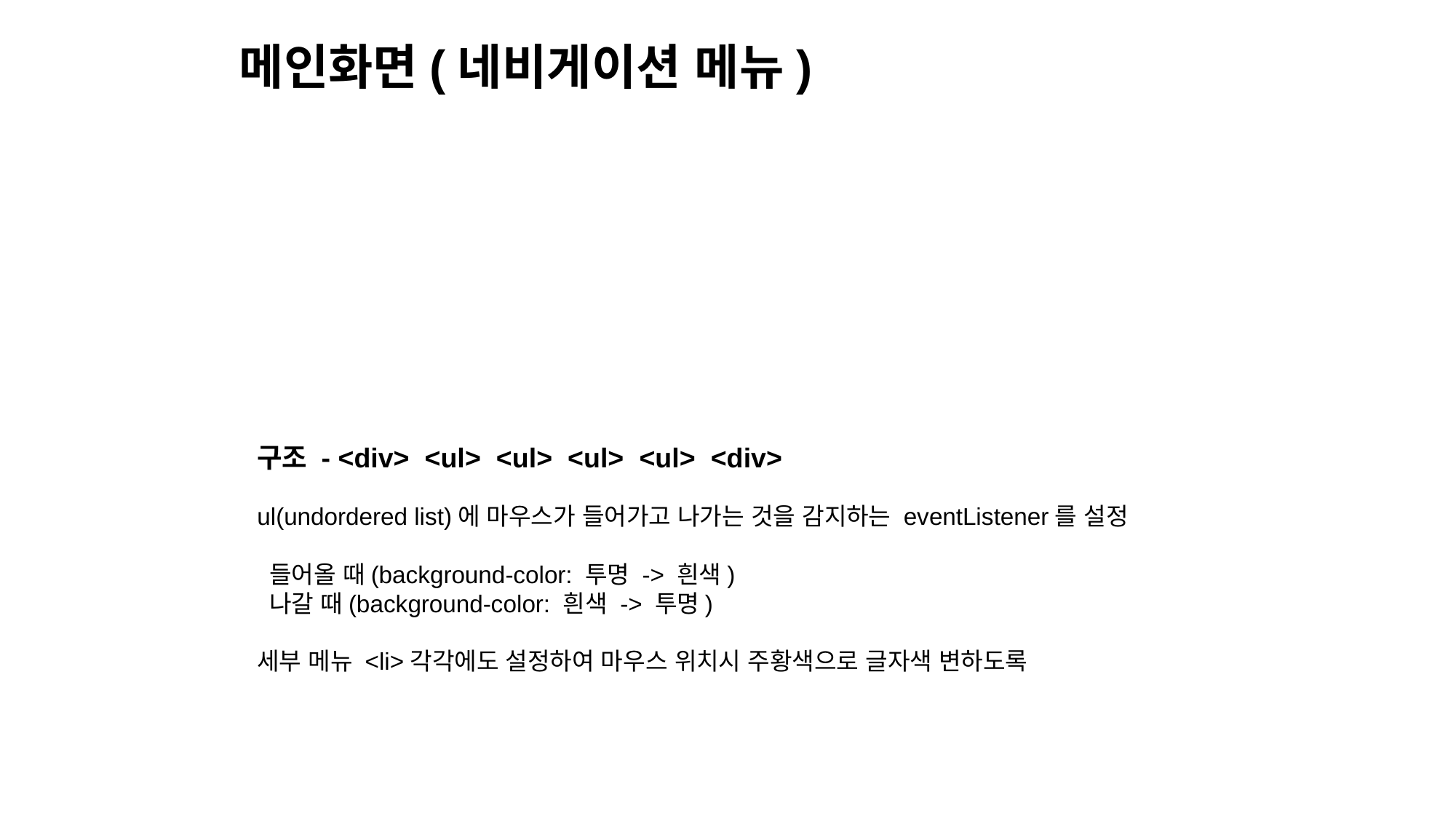

메인화면(네비게이션 메뉴)
구조 - <div>  <ul>  <ul>  <ul>  <ul>  <div>
ul(undordered list)에 마우스가 들어가고 나가는 것을 감지하는 eventListener를 설정

 들어올 때(background-color: 투명 -> 흰색)
 나갈 때(background-color: 흰색 -> 투명)

세부 메뉴 <li>각각에도 설정하여 마우스 위치시 주황색으로 글자색 변하도록